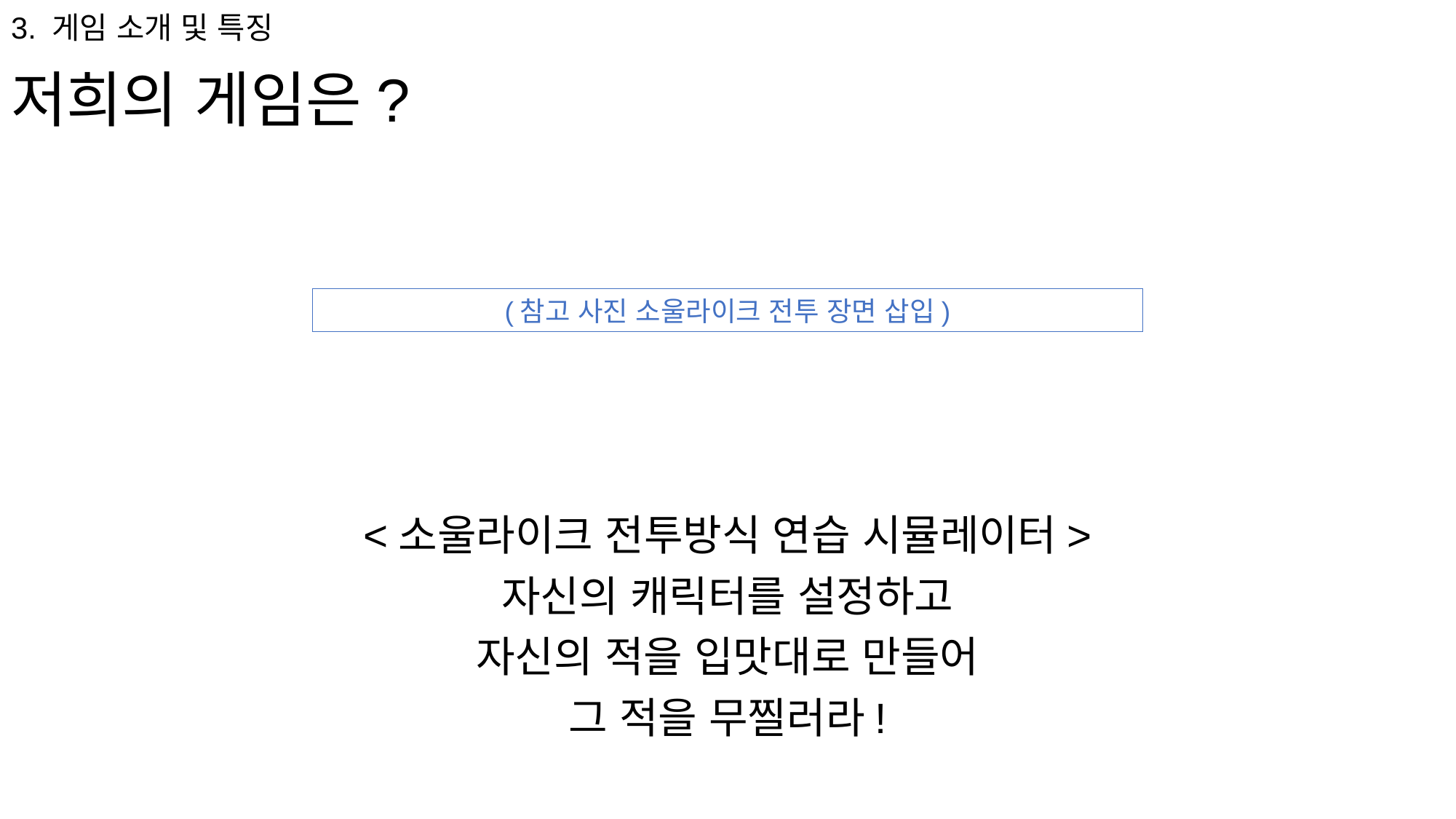

3. 게임 소개 및 특징
# 저희의 게임은?
(참고 사진 소울라이크 전투 장면 삽입)
<소울라이크 전투방식 연습 시뮬레이터>
자신의 캐릭터를 설정하고
자신의 적을 입맛대로 만들어
그 적을 무찔러라!